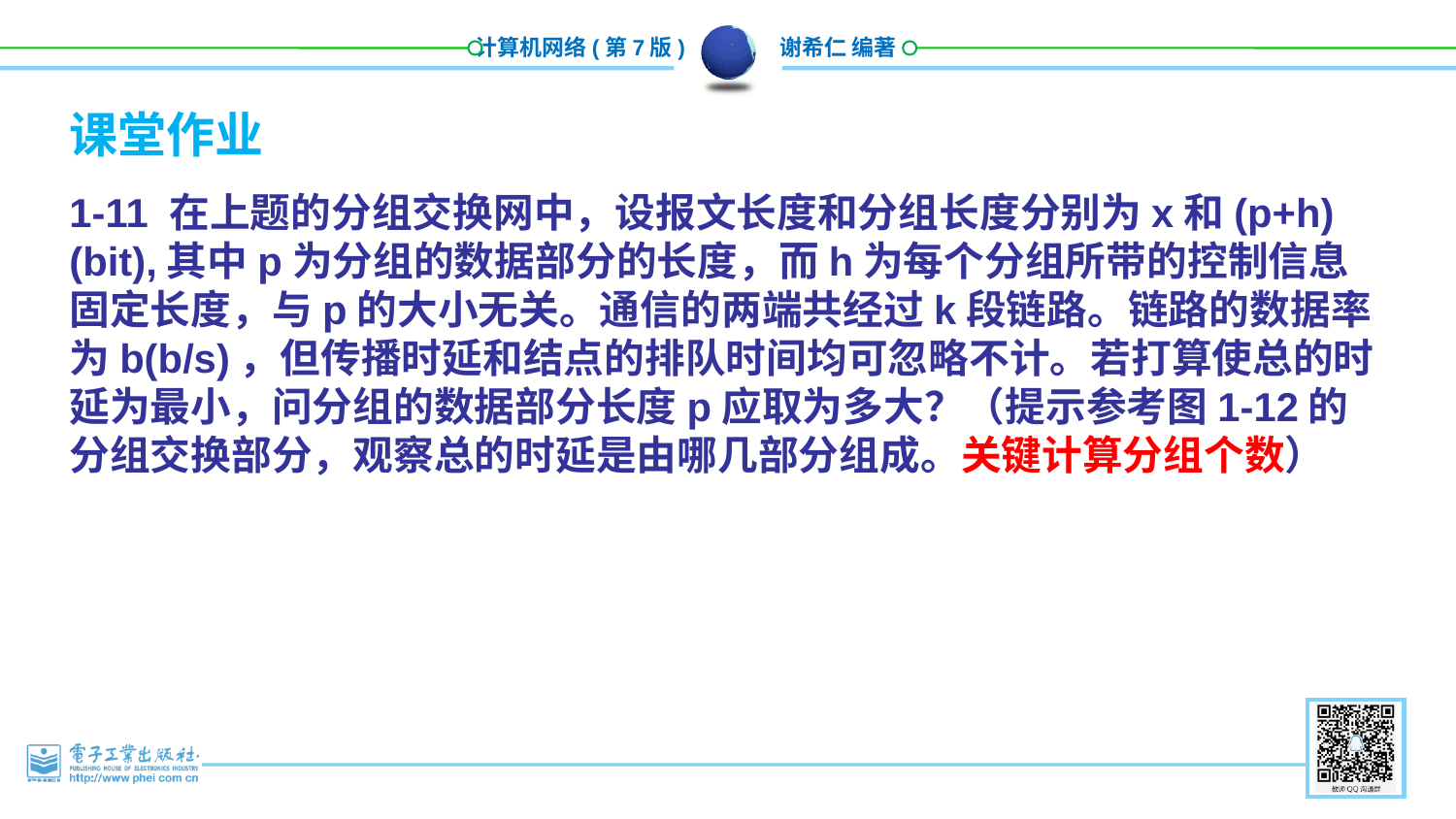

课堂作业
1-11 在上题的分组交换网中，设报文长度和分组长度分别为x和(p+h)(bit),其中p为分组的数据部分的长度，而h为每个分组所带的控制信息固定长度，与p的大小无关。通信的两端共经过k段链路。链路的数据率为b(b/s)，但传播时延和结点的排队时间均可忽略不计。若打算使总的时延为最小，问分组的数据部分长度p应取为多大？（提示参考图1-12的分组交换部分，观察总的时延是由哪几部分组成。关键计算分组个数）